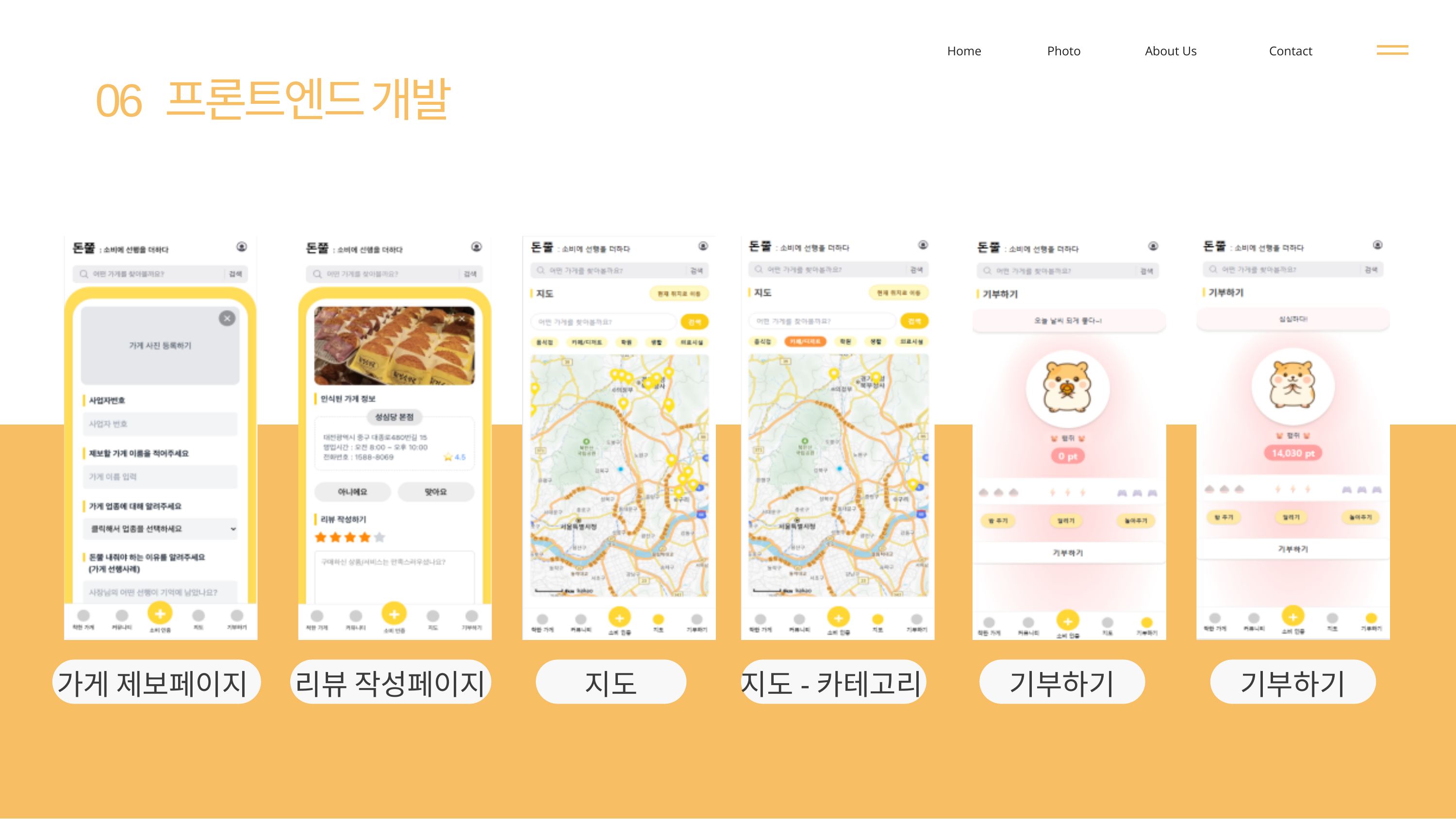

Home
Photo
About Us
Contact

06 프론트엔드 개발

가게 제보페이지
리뷰 작성페이지
지도
지도-카테고리
기부하기
기부하기